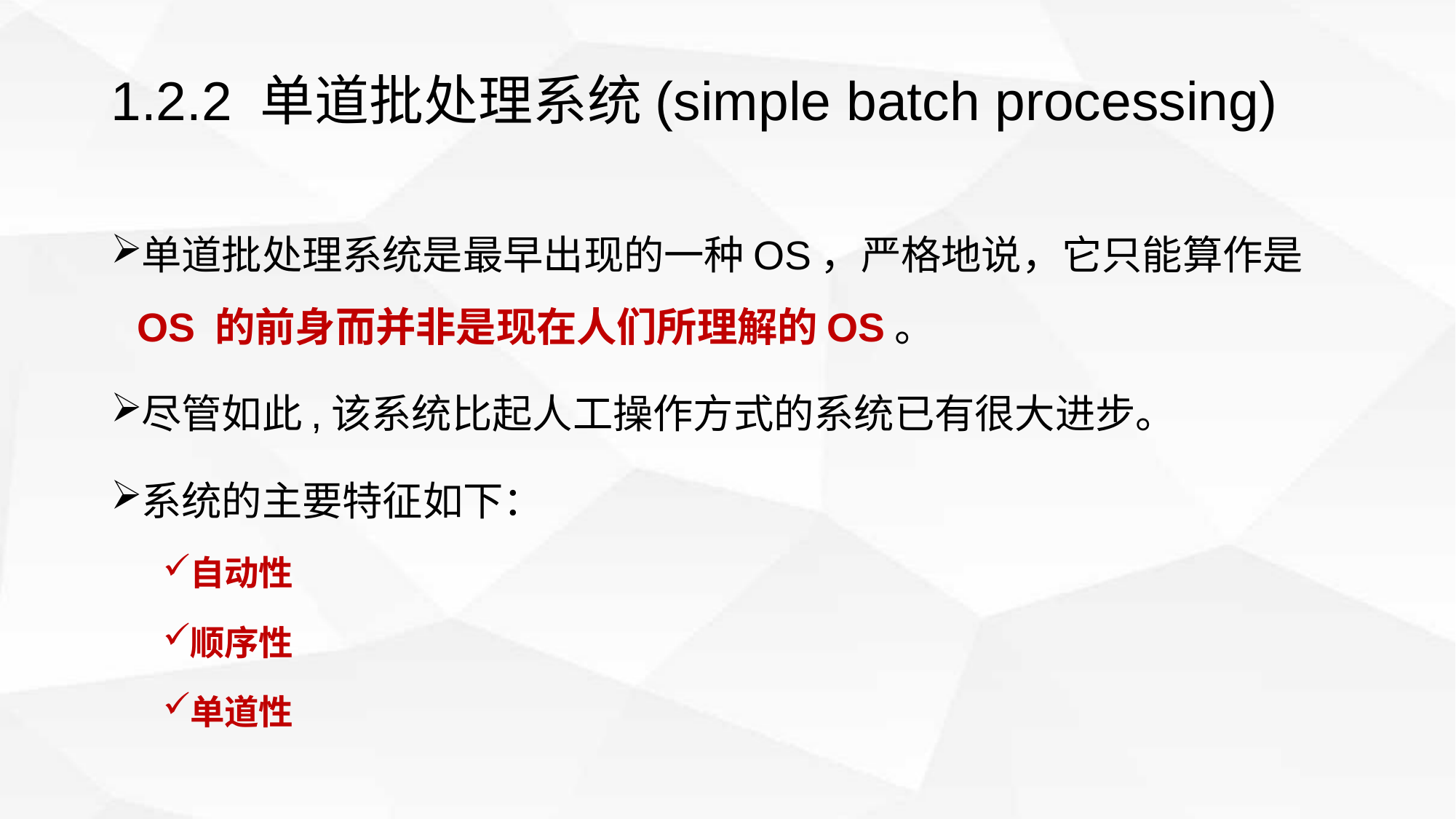

# 1.2.2 单道批处理系统(simple batch processing)
单道批处理系统是最早出现的一种OS，严格地说，它只能算作是 OS 的前身而并非是现在人们所理解的OS。
尽管如此,该系统比起人工操作方式的系统已有很大进步。
系统的主要特征如下：
自动性
顺序性
单道性